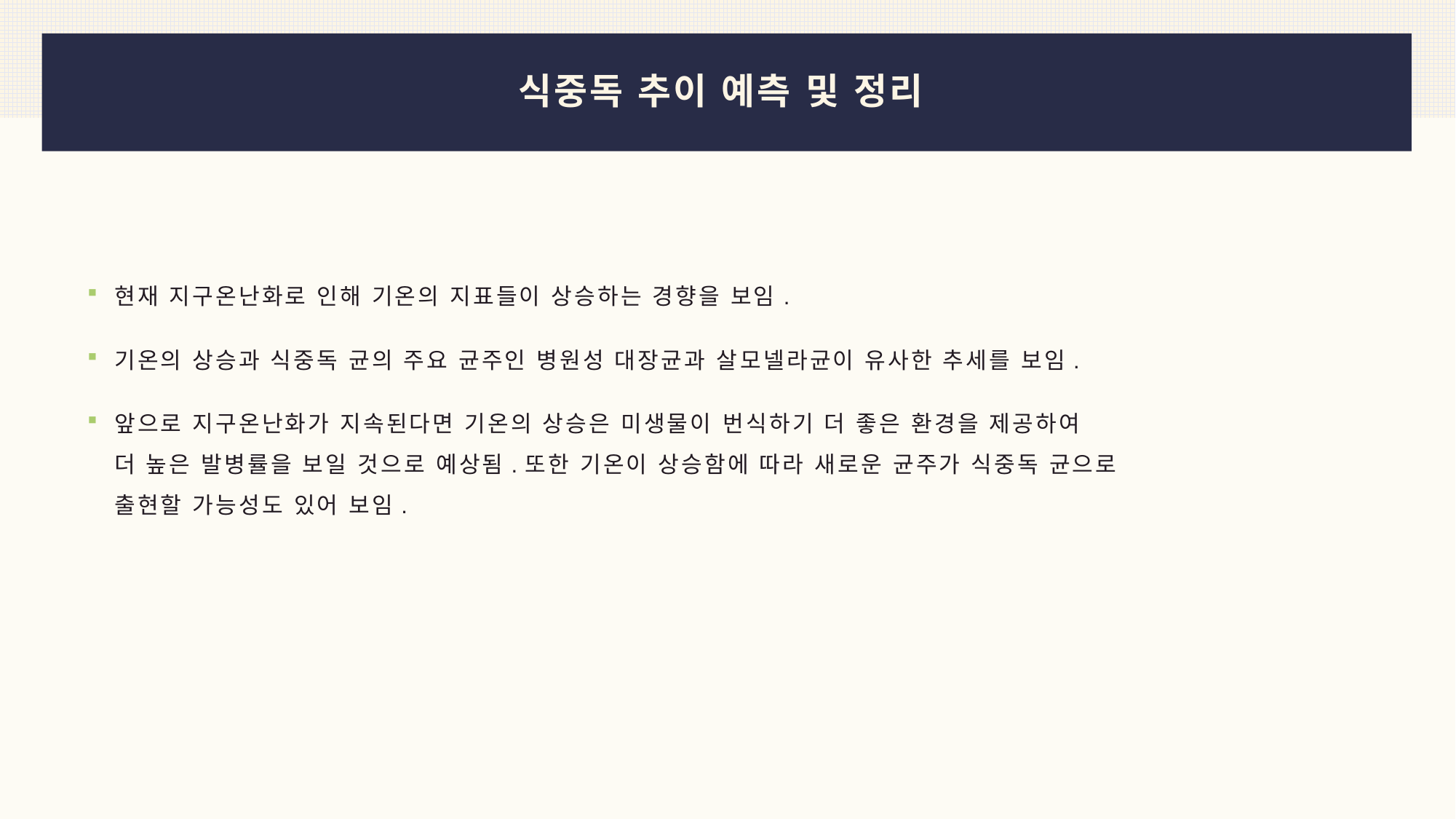

# 식중독 추이 예측 및 정리
현재 지구온난화로 인해 기온의 지표들이 상승하는 경향을 보임.
기온의 상승과 식중독 균의 주요 균주인 병원성 대장균과 살모넬라균이 유사한 추세를 보임.
앞으로 지구온난화가 지속된다면 기온의 상승은 미생물이 번식하기 더 좋은 환경을 제공하여
더 높은 발병률을 보일 것으로 예상됨.또한 기온이 상승함에 따라 새로운 균주가 식중독 균으로
출현할 가능성도 있어 보임.